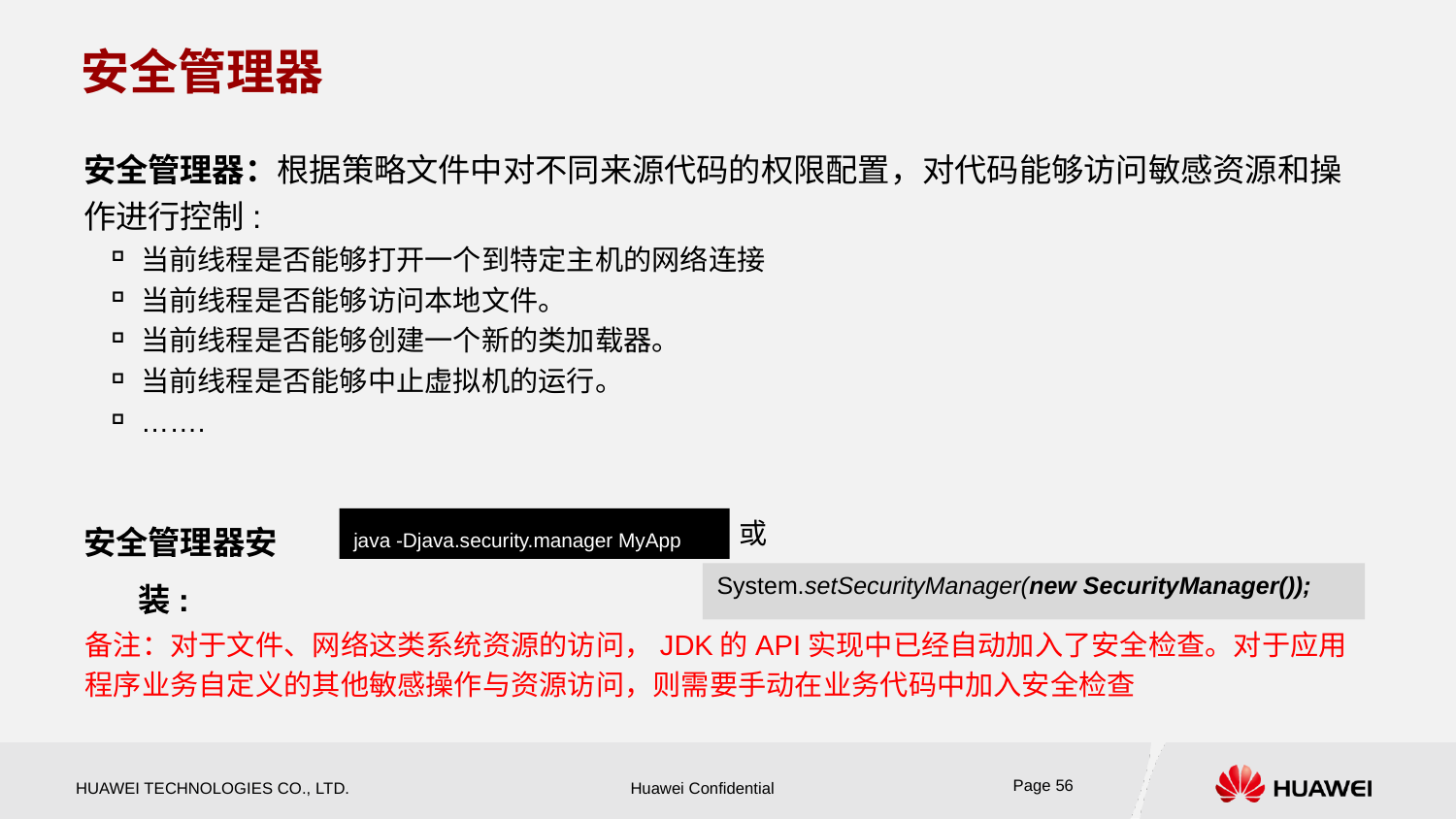

# 安全管理器
安全管理器：根据策略文件中对不同来源代码的权限配置，对代码能够访问敏感资源和操作进行控制:
当前线程是否能够打开一个到特定主机的网络连接
当前线程是否能够访问本地文件。
当前线程是否能够创建一个新的类加载器。
当前线程是否能够中止虚拟机的运行。
…….
安全管理器安装:
java -Djava.security.manager MyApp
或
System.setSecurityManager(new SecurityManager());
备注：对于文件、网络这类系统资源的访问，JDK的API实现中已经自动加入了安全检查。对于应用程序业务自定义的其他敏感操作与资源访问，则需要手动在业务代码中加入安全检查